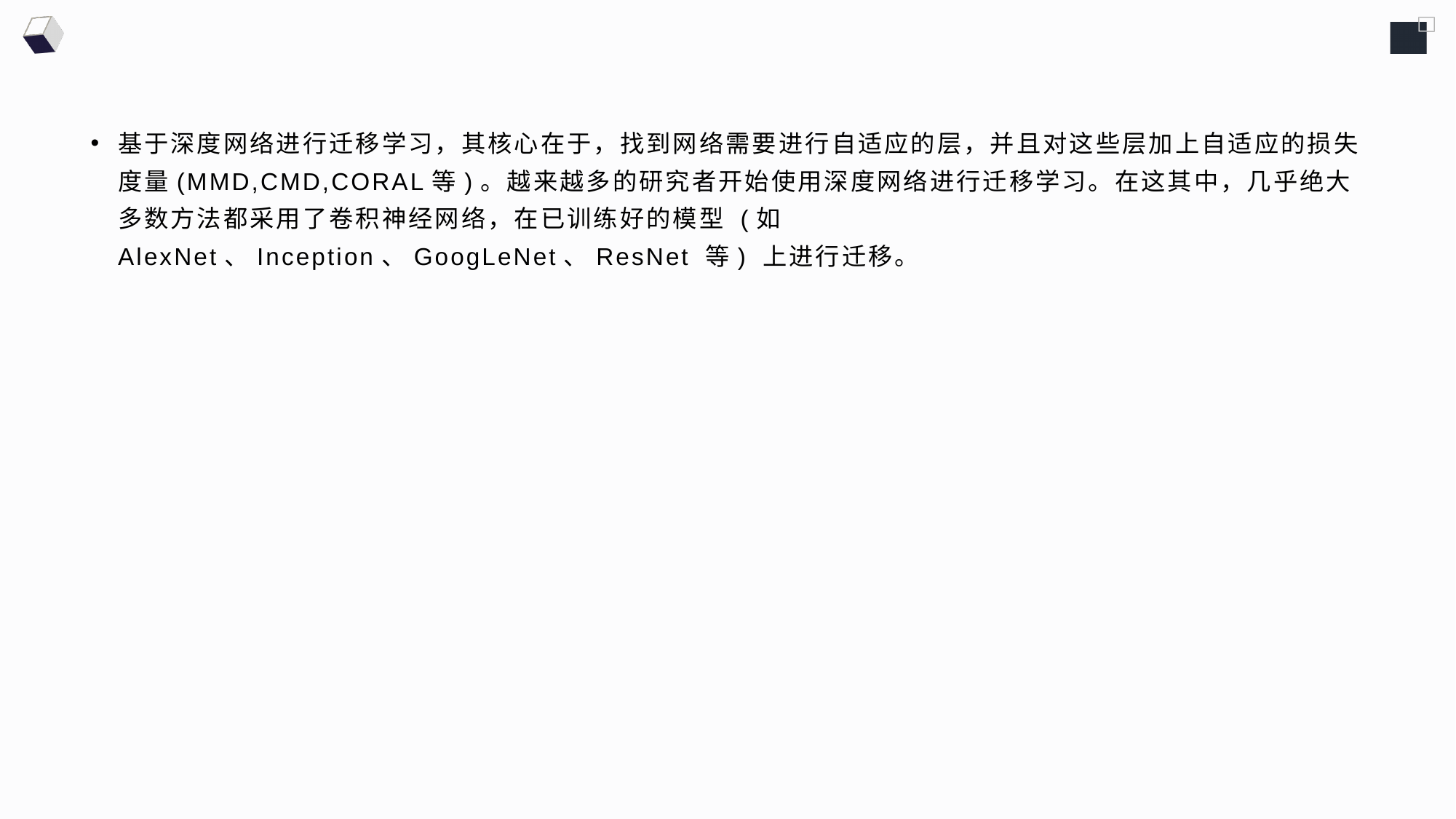

#
基于深度网络进行迁移学习，其核心在于，找到网络需要进行自适应的层，并且对这些层加上自适应的损失度量(MMD,CMD,CORAL等)。越来越多的研究者开始使用深度网络进行迁移学习。在这其中，几乎绝大多数方法都采用了卷积神经网络，在已训练好的模型 (如 AlexNet、Inception、GoogLeNet、ResNet 等) 上进行迁移。